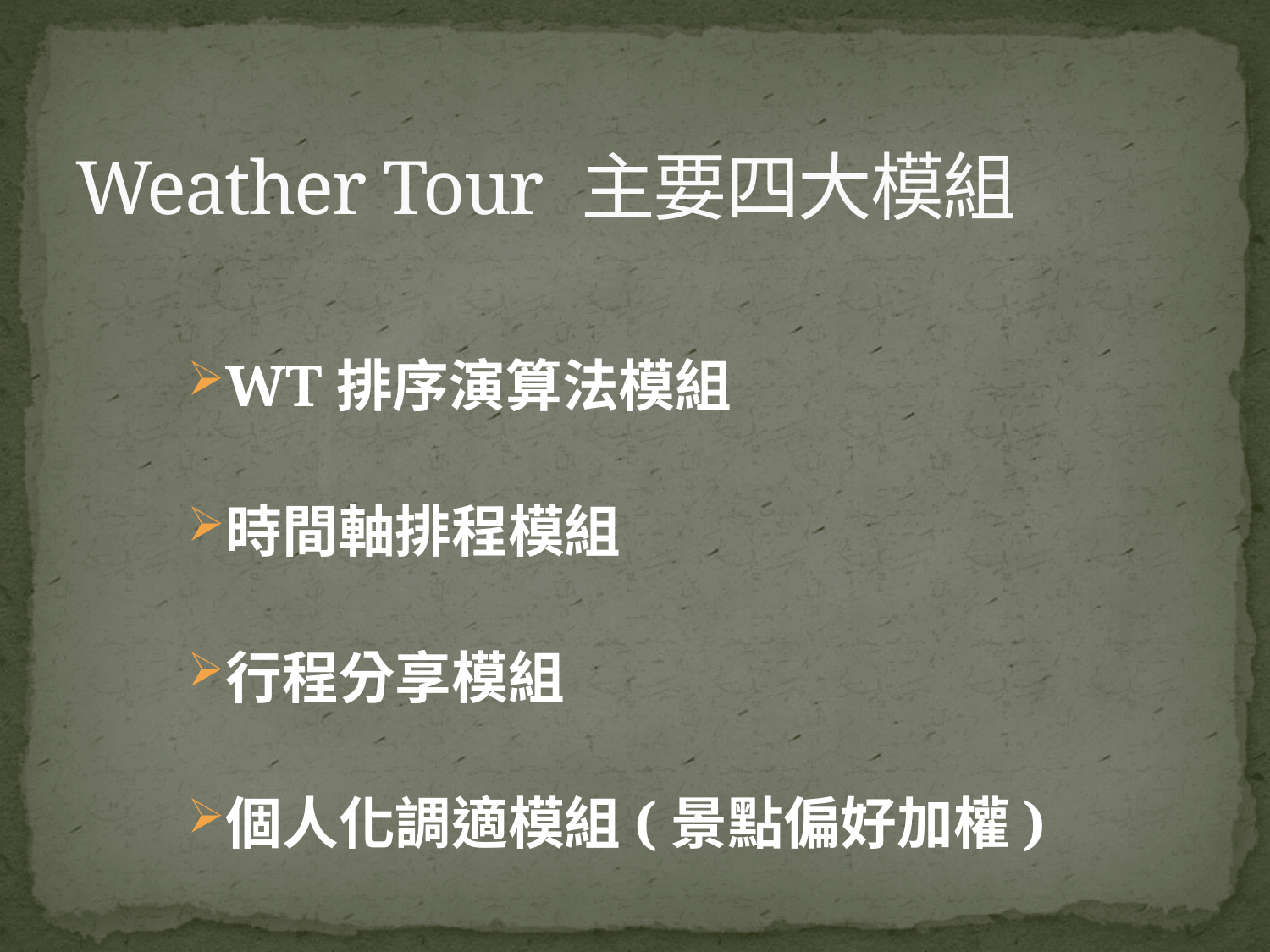

# Weather Tour 主要四大模組
WT排序演算法模組
時間軸排程模組
行程分享模組
個人化調適模組(景點偏好加權)